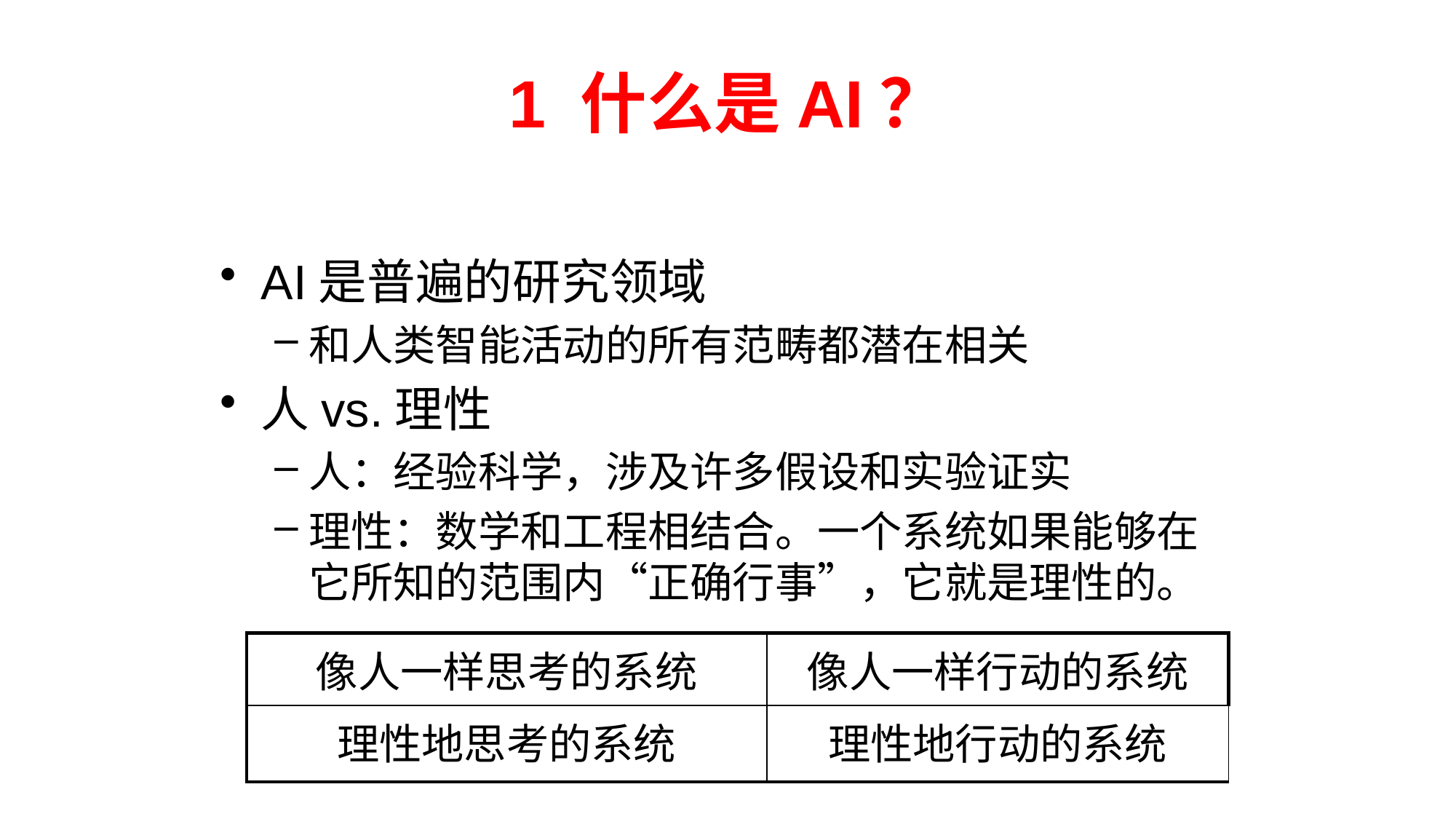

# 1 什么是AI？
AI是普遍的研究领域
和人类智能活动的所有范畴都潜在相关
人vs.理性
人：经验科学，涉及许多假设和实验证实
理性：数学和工程相结合。一个系统如果能够在它所知的范围内“正确行事”，它就是理性的。
| 像人一样思考的系统 | 像人一样行动的系统 |
| --- | --- |
| 理性地思考的系统 | 理性地行动的系统 |